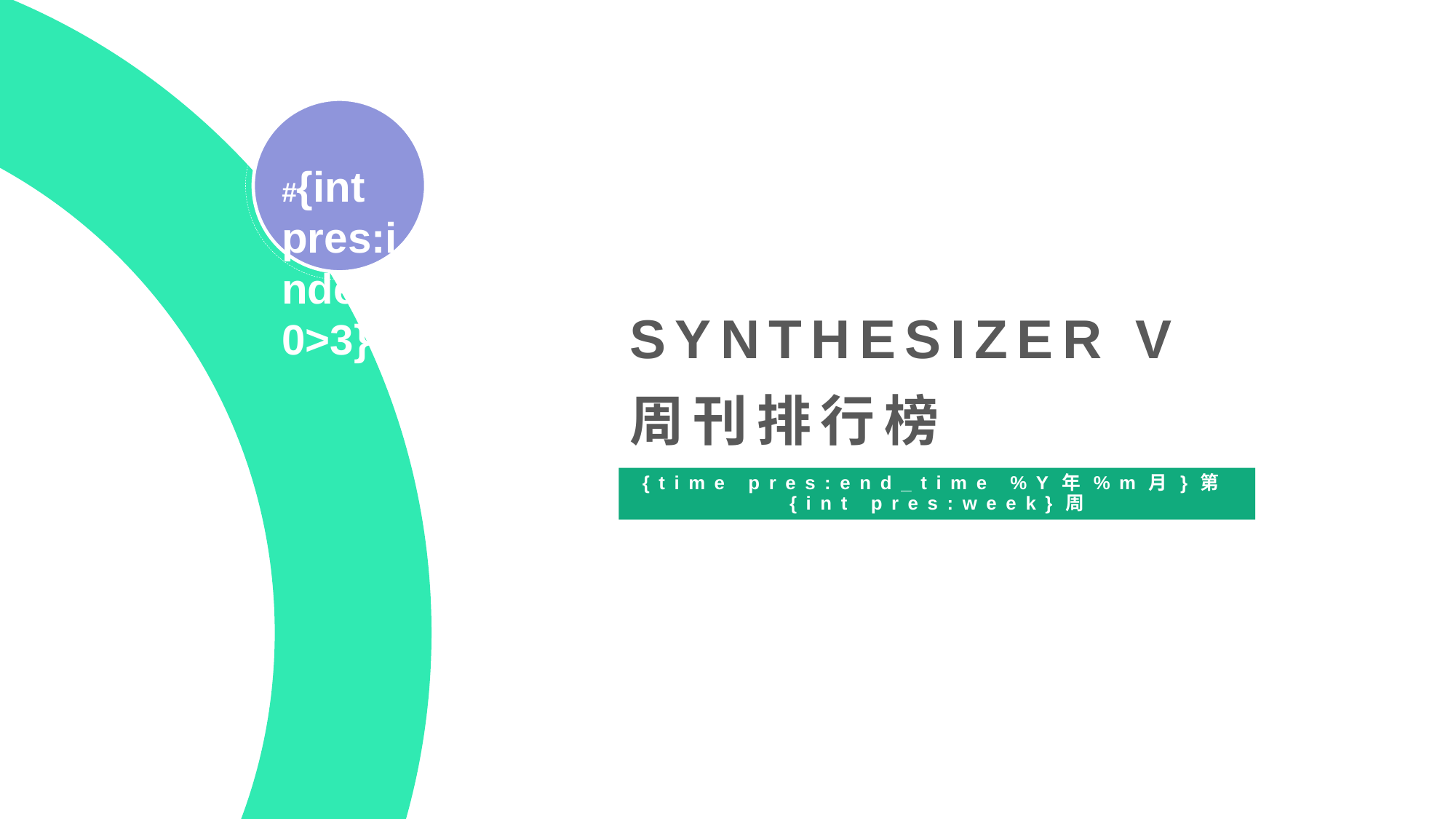

#{int pres:index 0>3}
SYNTHESIZER V
周刊排行榜
{time pres:end_time %Y年%m月}第{int pres:week}周